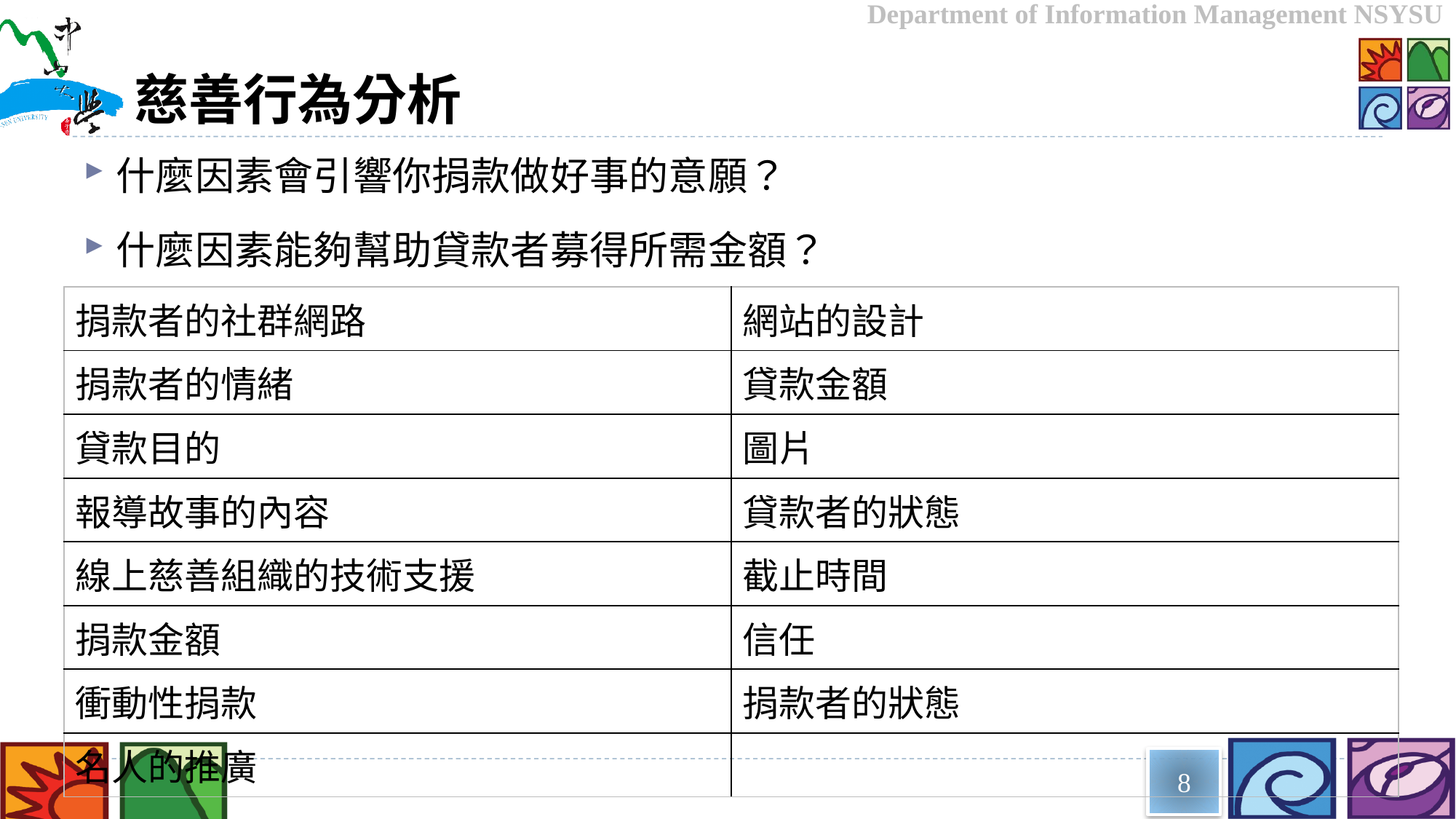

# 慈善行為分析
什麼因素會引響你捐款做好事的意願？
什麼因素能夠幫助貸款者募得所需金額？
| 捐款者的社群網路 | 網站的設計 |
| --- | --- |
| 捐款者的情緒 | 貸款金額 |
| 貸款目的 | 圖片 |
| 報導故事的內容 | 貸款者的狀態 |
| 線上慈善組織的技術支援 | 截止時間 |
| 捐款金額 | 信任 |
| 衝動性捐款 | 捐款者的狀態 |
| 名人的推廣 |  |